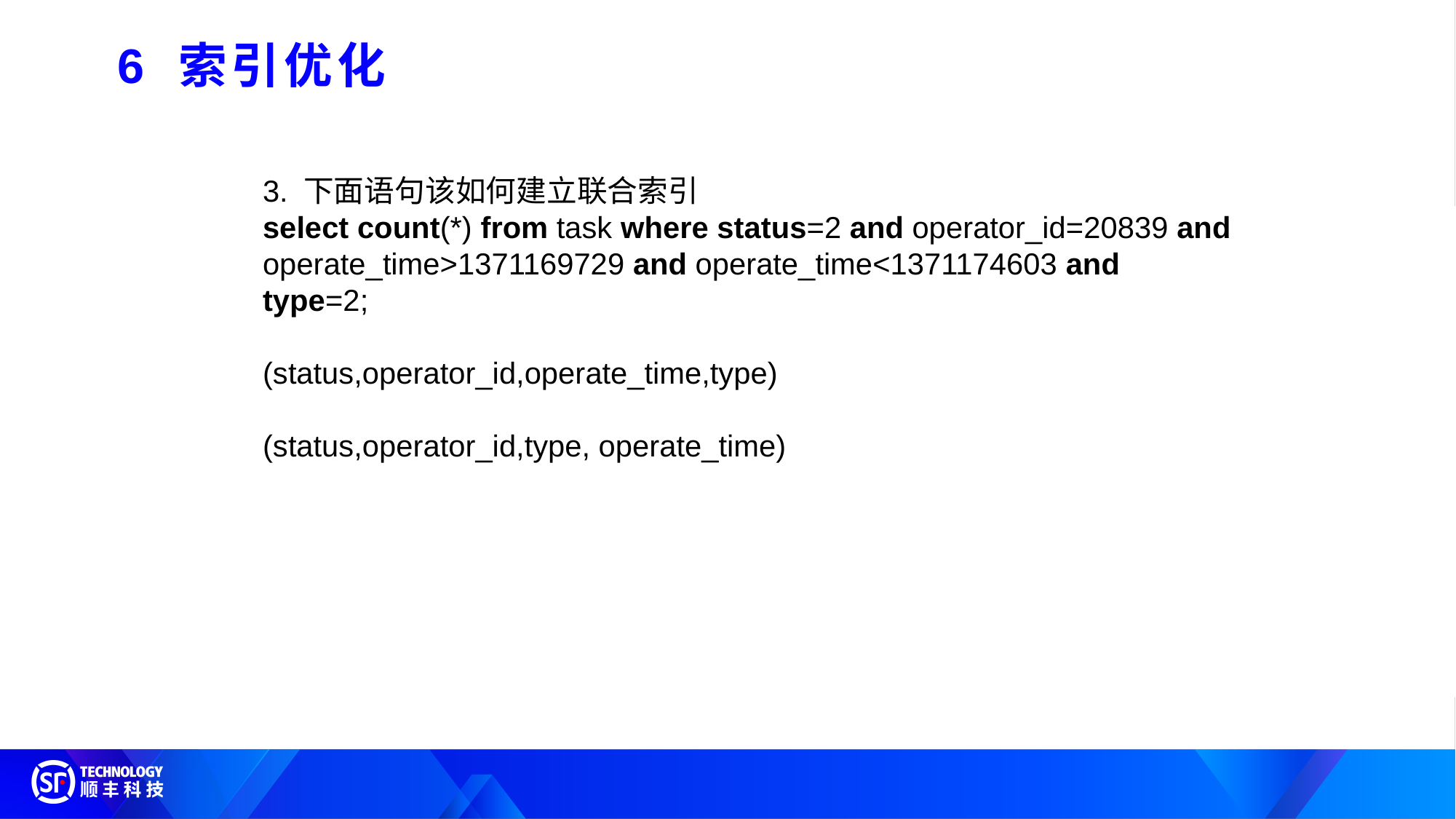

6 索引优化
3. 下面语句该如何建立联合索引
select count(*) from task where status=2 and operator_id=20839 and operate_time>1371169729 and operate_time<1371174603 and type=2;

(status,operator_id,operate_time,type)

(status,operator_id,type, operate_time)